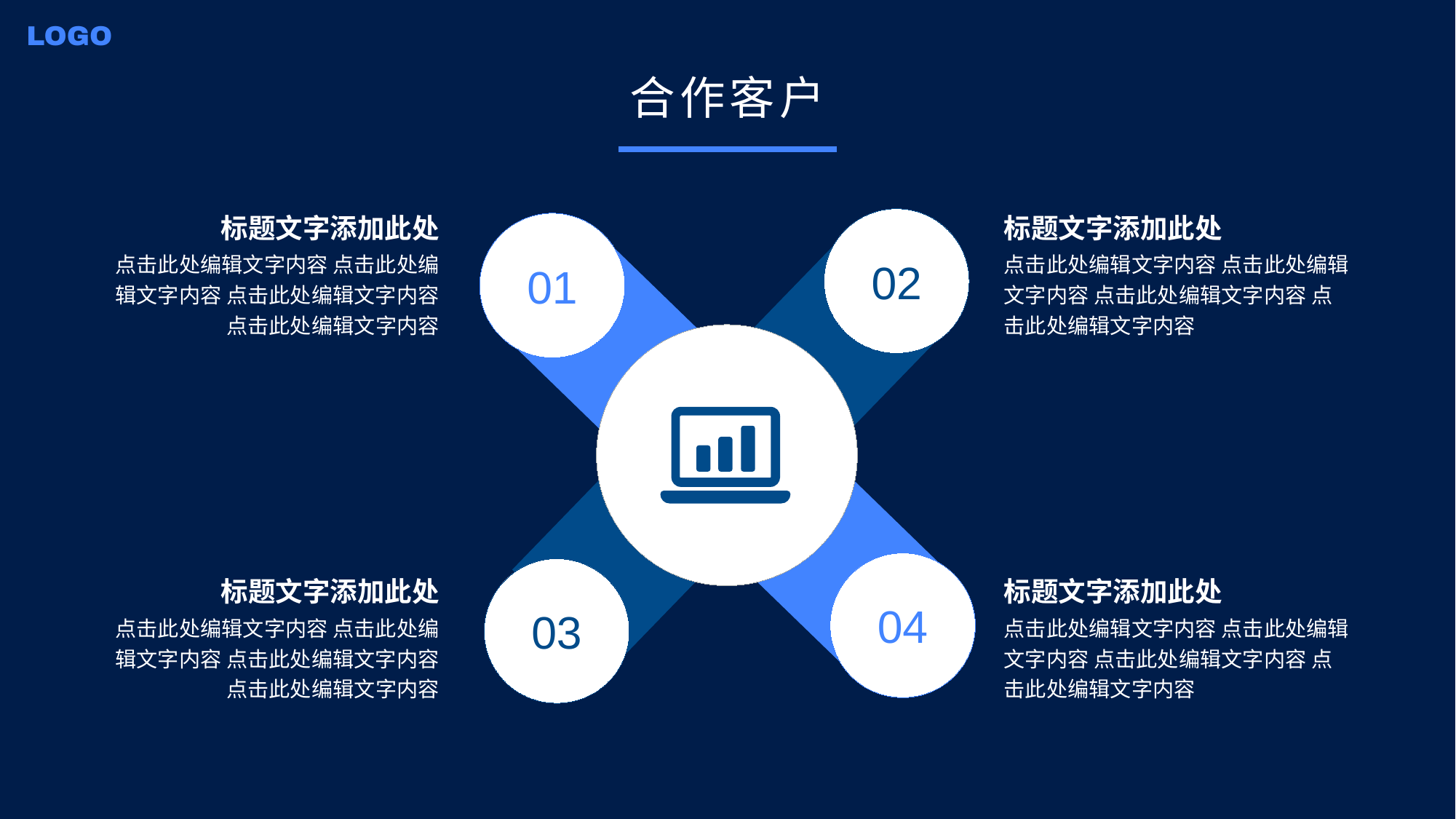

LOGO
合作客户
标题文字添加此处
标题文字添加此处
02
01
点击此处编辑文字内容 点击此处编辑文字内容 点击此处编辑文字内容 点击此处编辑文字内容
点击此处编辑文字内容 点击此处编辑文字内容 点击此处编辑文字内容 点击此处编辑文字内容

04
03
标题文字添加此处
标题文字添加此处
点击此处编辑文字内容 点击此处编辑文字内容 点击此处编辑文字内容 点击此处编辑文字内容
点击此处编辑文字内容 点击此处编辑文字内容 点击此处编辑文字内容 点击此处编辑文字内容